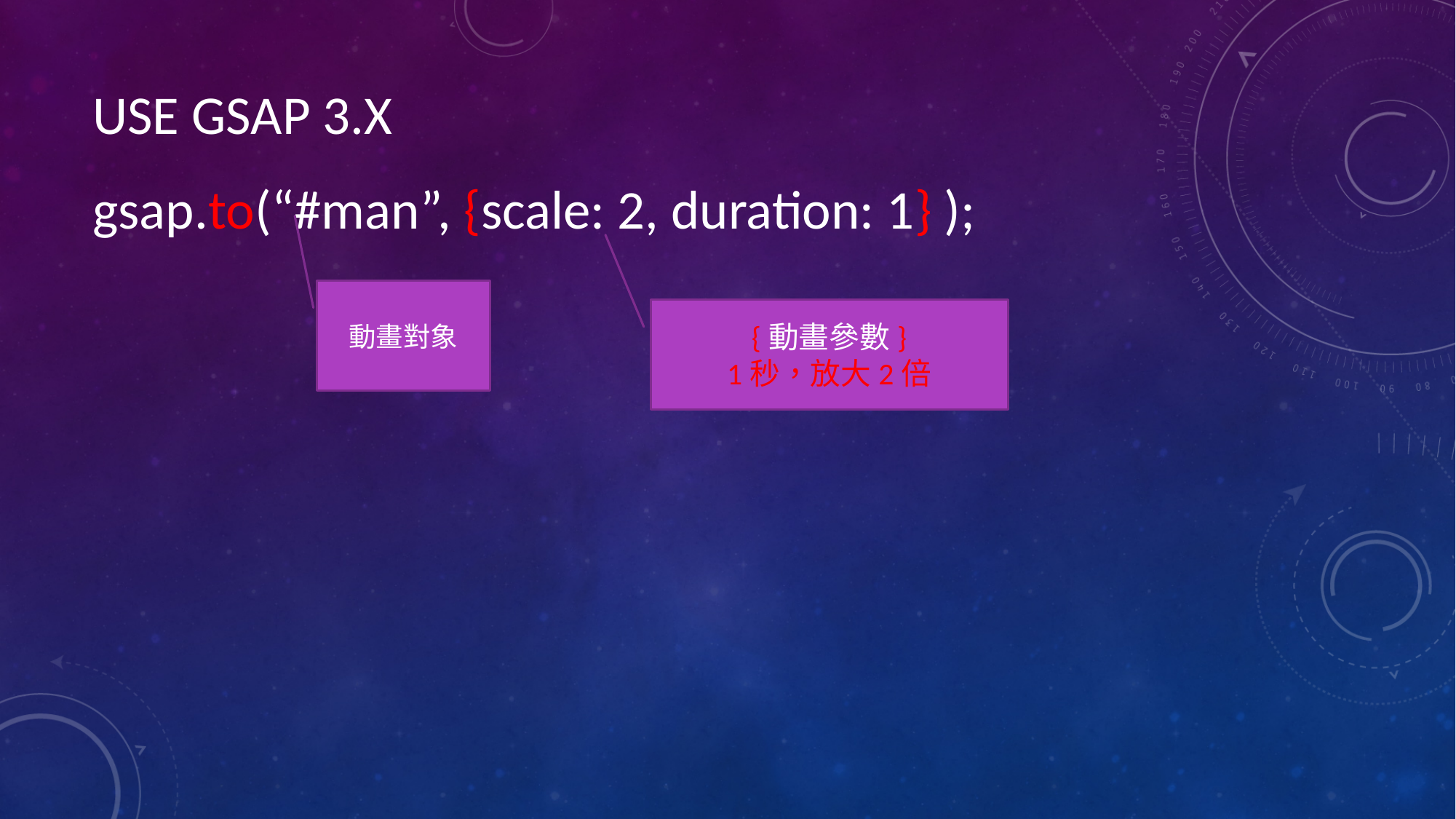

# Use GSAP 3.x
gsap.to(“#man”, {scale: 2, duration: 1} );
動畫對象
{動畫參數}
1秒，放大2倍